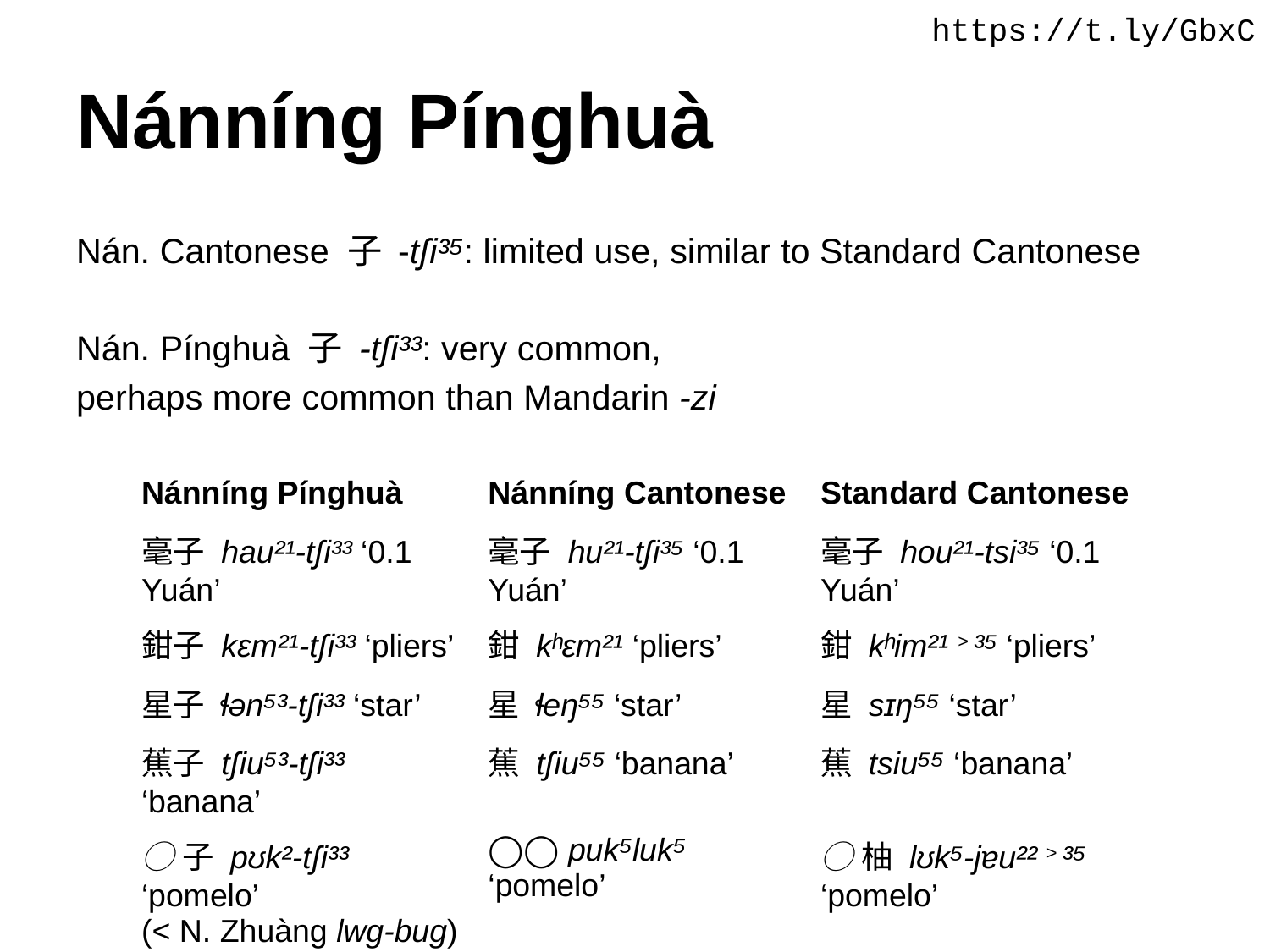

https://t.ly/GbxC
# Nánníng Pínghuà
Nán. Cantonese 子 -tʃi³⁵: limited use, similar to Standard Cantonese

Nán. Pínghuà 子 -tʃi³³: very common,
perhaps more common than Mandarin -zi
| Nánníng Pínghuà | Nánníng Cantonese | Standard Cantonese |
| --- | --- | --- |
| 毫子 hau²¹-tʃi³³ ‘0.1 Yuán’ | 毫子 hu²¹-tʃi³⁵ ‘0.1 Yuán’ | 毫子 hou²¹-tsi³⁵ ‘0.1 Yuán’ |
| 鉗子 kɛm²¹-tʃi³³ ‘pliers’ | 鉗 kʰɛm²¹ ‘pliers’ | 鉗 kʰim²¹ > ³⁵ ‘pliers’ |
| 星子 ɬən⁵³-tʃi³³ ‘star’ | 星 ɬeŋ⁵⁵ ‘star’ | 星 sɪŋ⁵⁵ ‘star’ |
| 蕉子 tʃiu⁵³-tʃi³³ ‘banana’ | 蕉 tʃiu⁵⁵ ‘banana’ | 蕉 tsiu⁵⁵ ‘banana’ |
| ◯子 pʊk²-tʃi³³ ‘pomelo’ (< N. Zhuàng lwg-bug) | ◯◯ puk⁵luk⁵ ‘pomelo’ | ◯柚 lʊk⁵-jɐu²² > ³⁵ ‘pomelo’ |